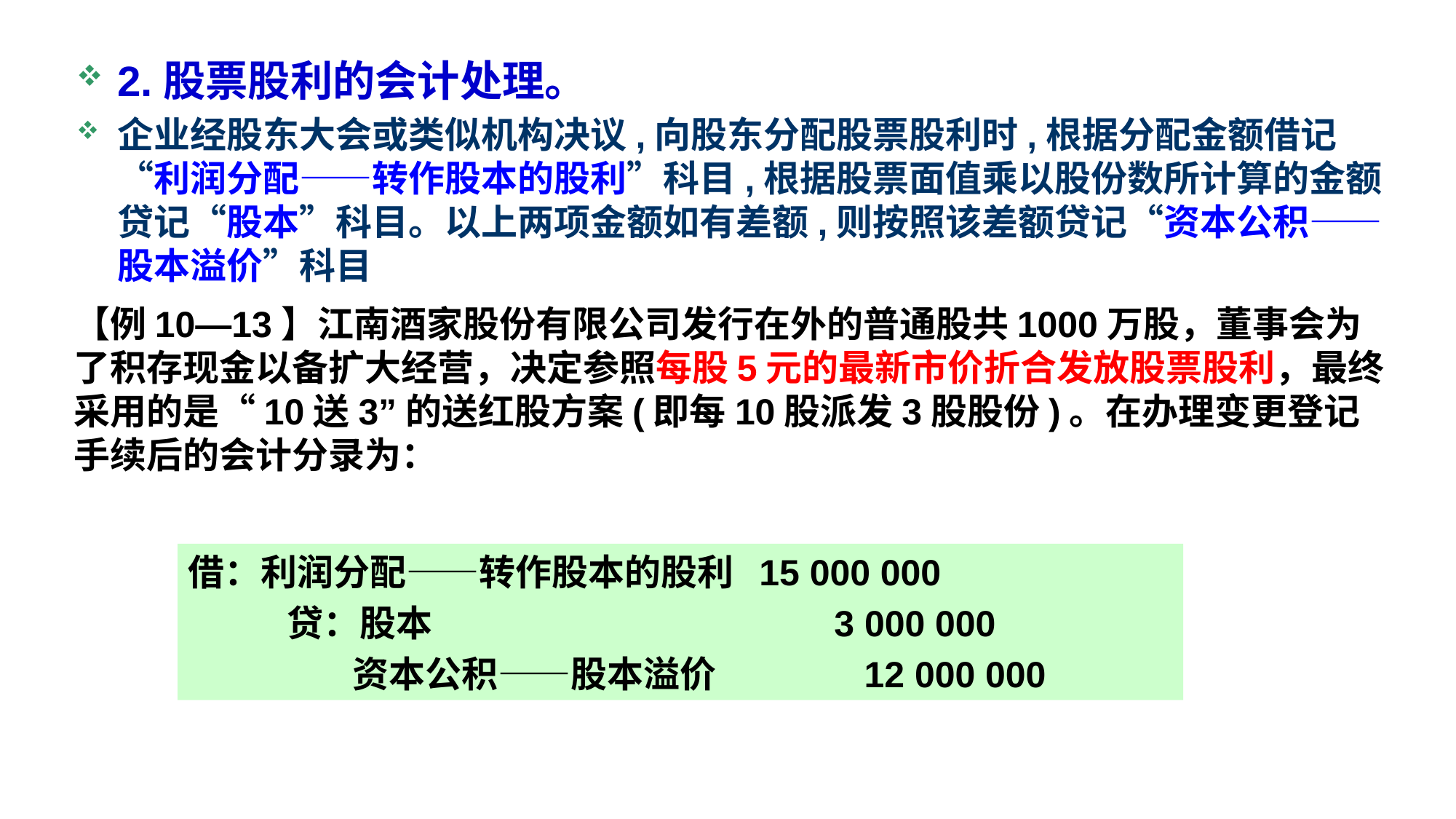

2.股票股利的会计处理。
企业经股东大会或类似机构决议,向股东分配股票股利时,根据分配金额借记“利润分配——转作股本的股利”科目,根据股票面值乘以股份数所计算的金额贷记“股本”科目。以上两项金额如有差额,则按照该差额贷记“资本公积——股本溢价”科目
【例10—13】江南酒家股份有限公司发行在外的普通股共1000万股，董事会为了积存现金以备扩大经营，决定参照每股5元的最新市价折合发放股票股利，最终采用的是“10送3”的送红股方案(即每10股派发3股股份)。在办理变更登记手续后的会计分录为：
借：利润分配——转作股本的股利  15 000 000
           贷：股本                                                3 000 000
                   资本公积——股本溢价                 12 000 000